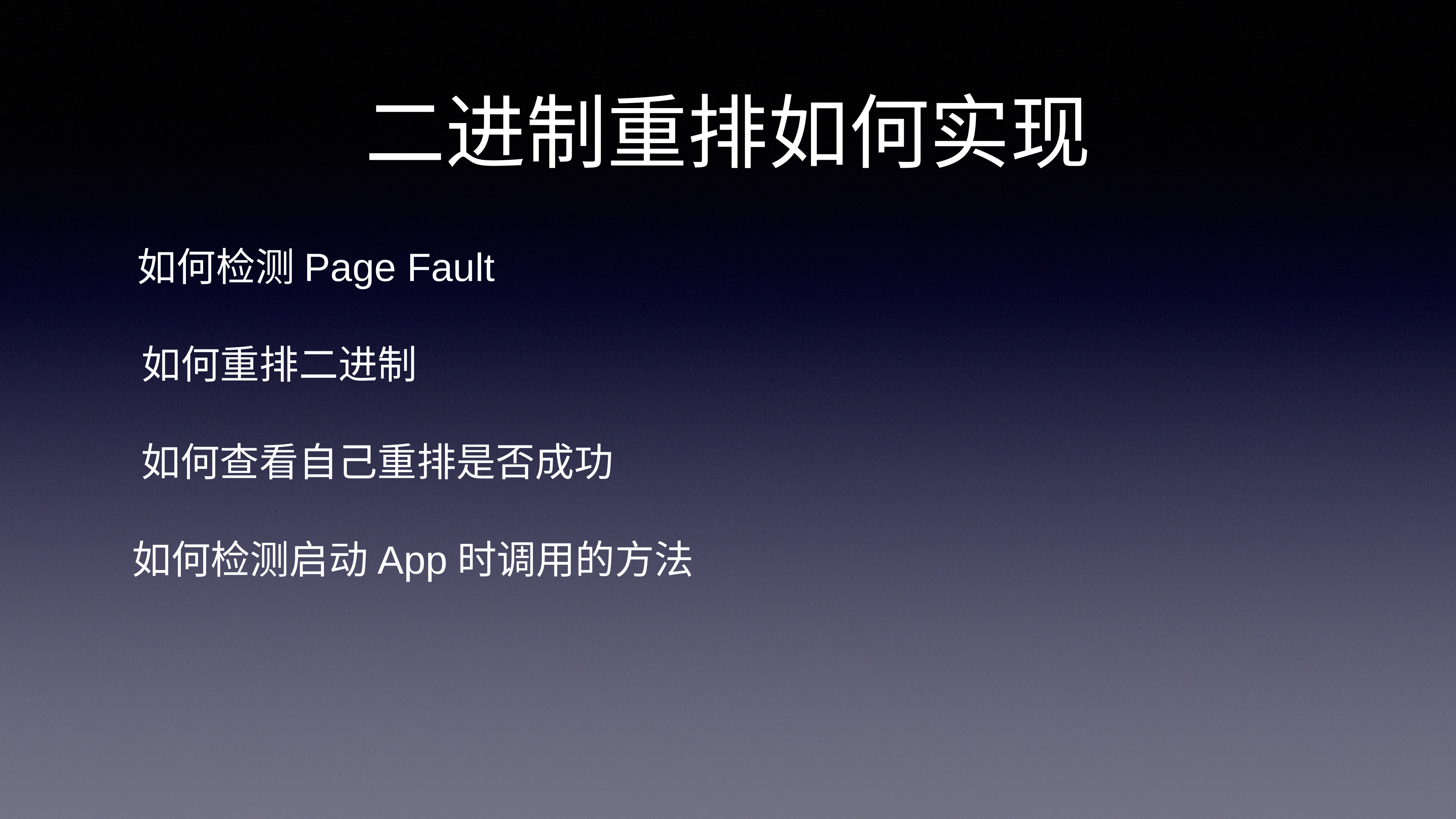

# 二进制重排如何实现
如何检测Page Fault
如何重排二进制
如何查看自己重排是否成功
如何检测启动App时调用的方法